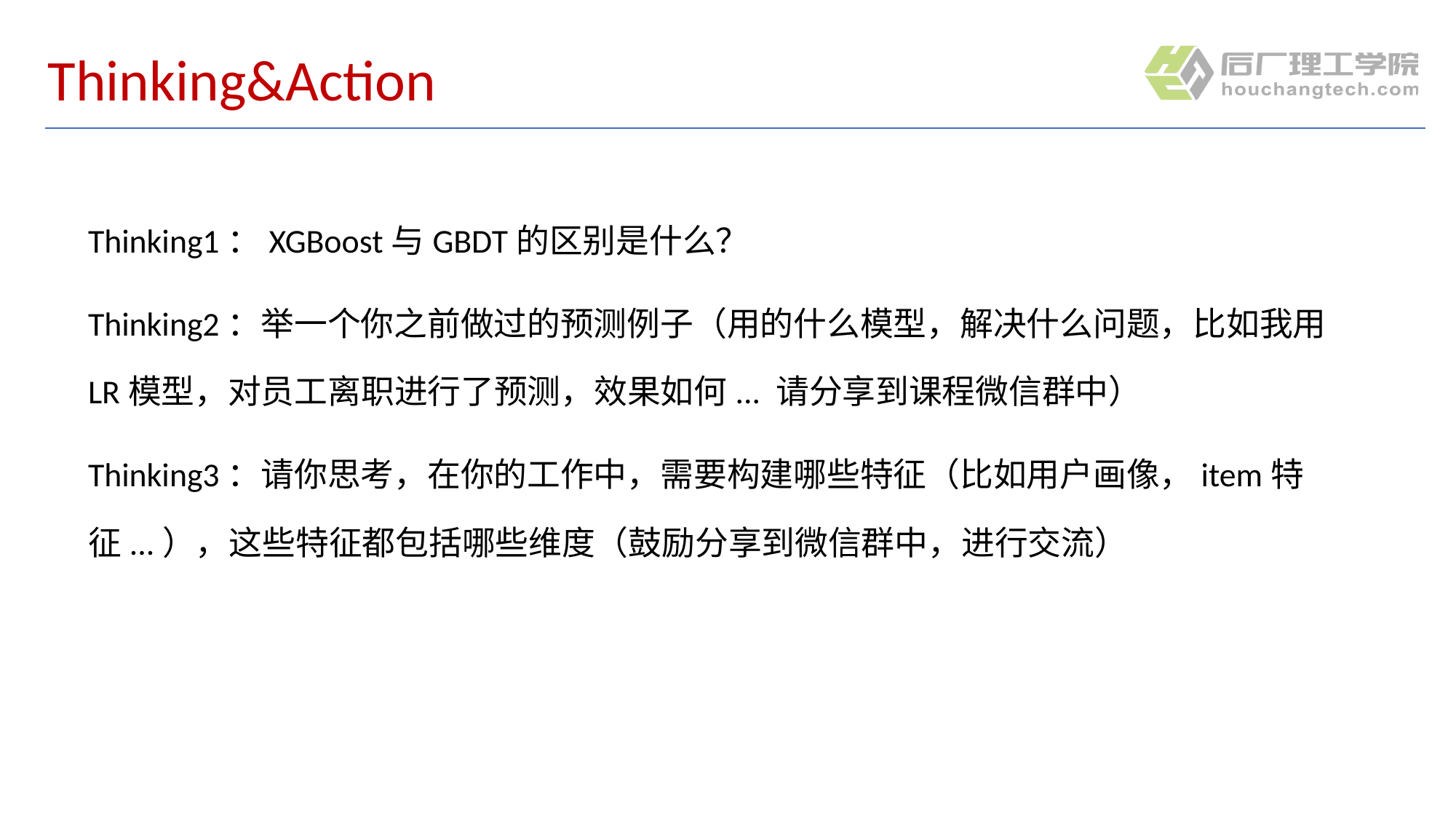

# Thinking&Action
Thinking1：XGBoost与GBDT的区别是什么？
Thinking2：举一个你之前做过的预测例子（用的什么模型，解决什么问题，比如我用LR模型，对员工离职进行了预测，效果如何... 请分享到课程微信群中）
Thinking3：请你思考，在你的工作中，需要构建哪些特征（比如用户画像，item特征...），这些特征都包括哪些维度（鼓励分享到微信群中，进行交流）